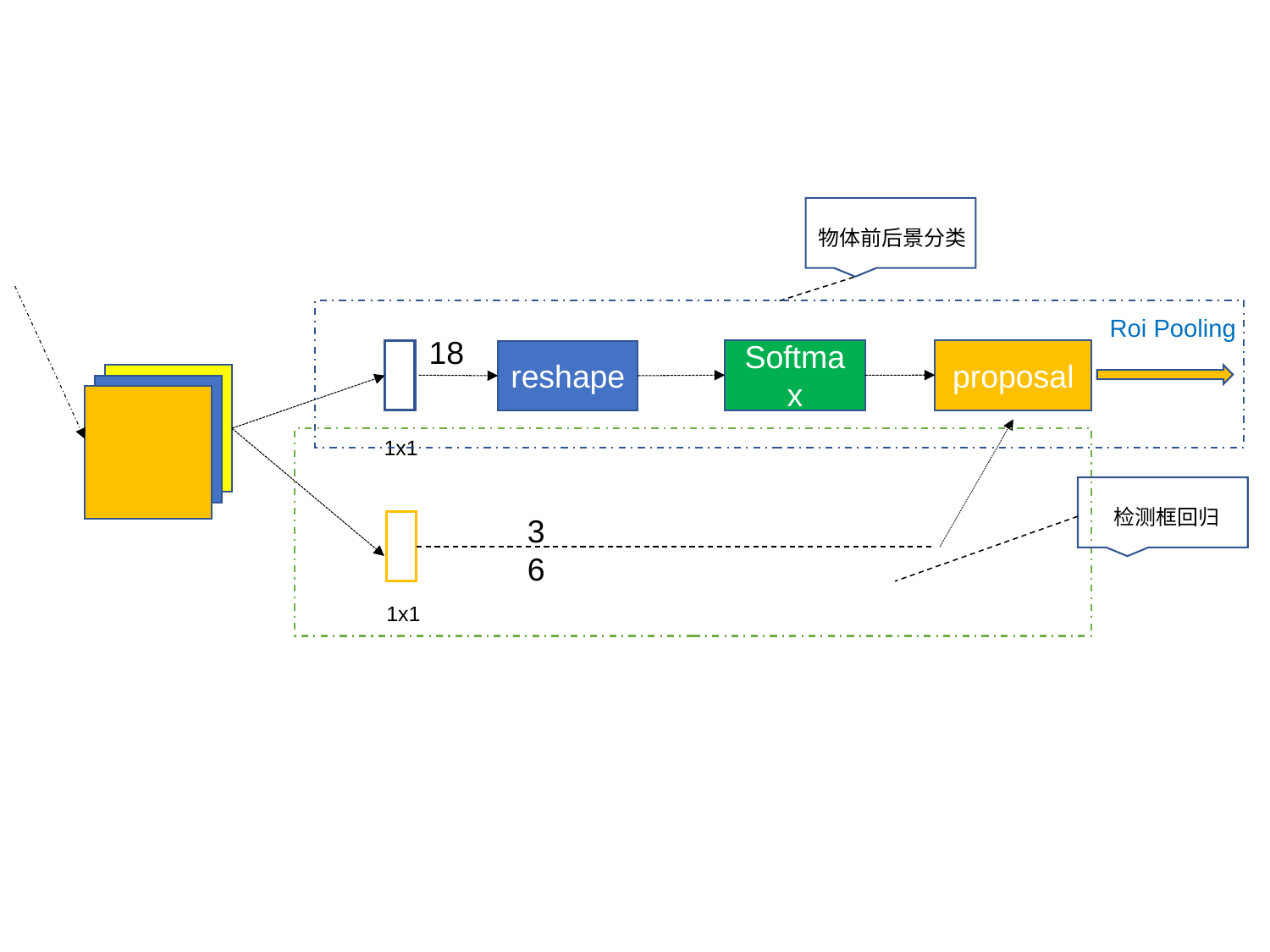

物体前后景分类

Roi Pooling
18
Softmax
proposal

reshape

       1x1

    检测框回归
36

       1x1